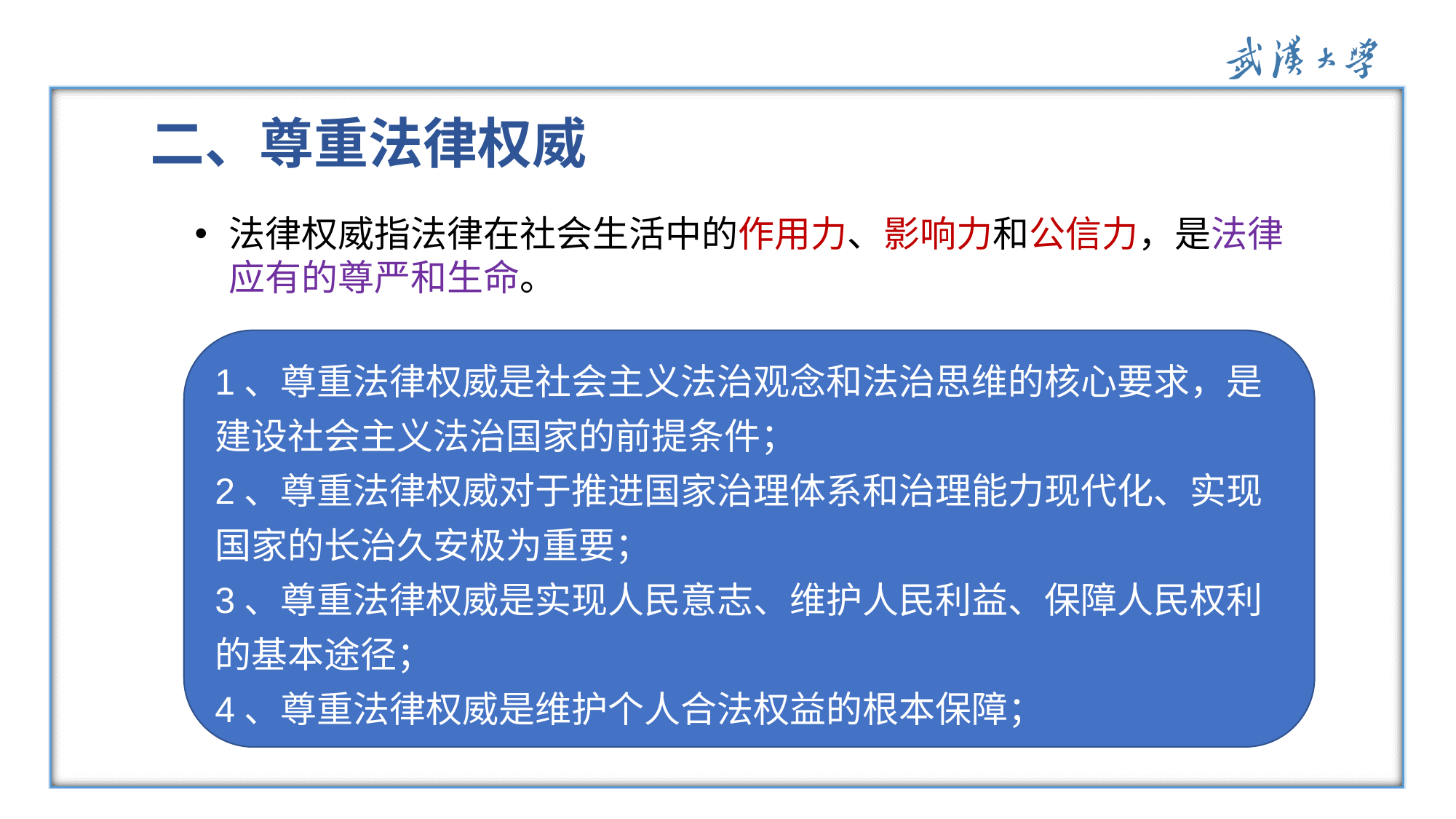

二、尊重法律权威
法律权威指法律在社会生活中的作用力、影响力和公信力，是法律应有的尊严和生命。
1、尊重法律权威是社会主义法治观念和法治思维的核心要求，是建设社会主义法治国家的前提条件；
2、尊重法律权威对于推进国家治理体系和治理能力现代化、实现国家的长治久安极为重要；
3、尊重法律权威是实现人民意志、维护人民利益、保障人民权利的基本途径；
4、尊重法律权威是维护个人合法权益的根本保障；